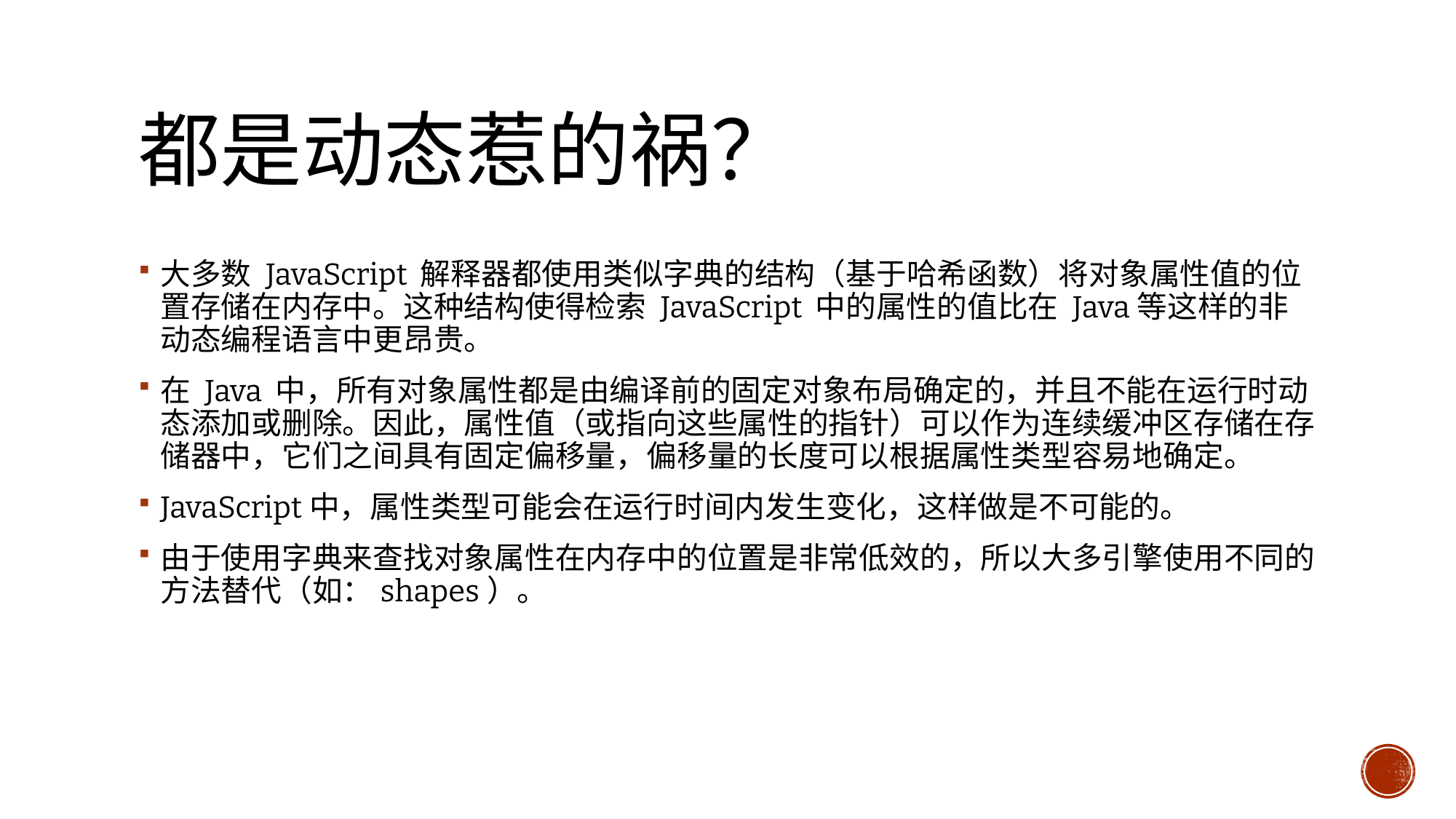

# 都是动态惹的祸？
大多数 JavaScript 解释器都使用类似字典的结构（基于哈希函数）将对象属性值的位置存储在内存中。这种结构使得检索 JavaScript 中的属性的值比在 Java等这样的非动态编程语言中更昂贵。
在 Java 中，所有对象属性都是由编译前的固定对象布局确定的，并且不能在运行时动态添加或删除。因此，属性值（或指向这些属性的指针）可以作为连续缓冲区存储在存储器中，它们之间具有固定偏移量，偏移量的长度可以根据属性类型容易地确定。
JavaScript中，属性类型可能会在运行时间内发生变化，这样做是不可能的。
由于使用字典来查找对象属性在内存中的位置是非常低效的，所以大多引擎使用不同的方法替代（如：shapes）。